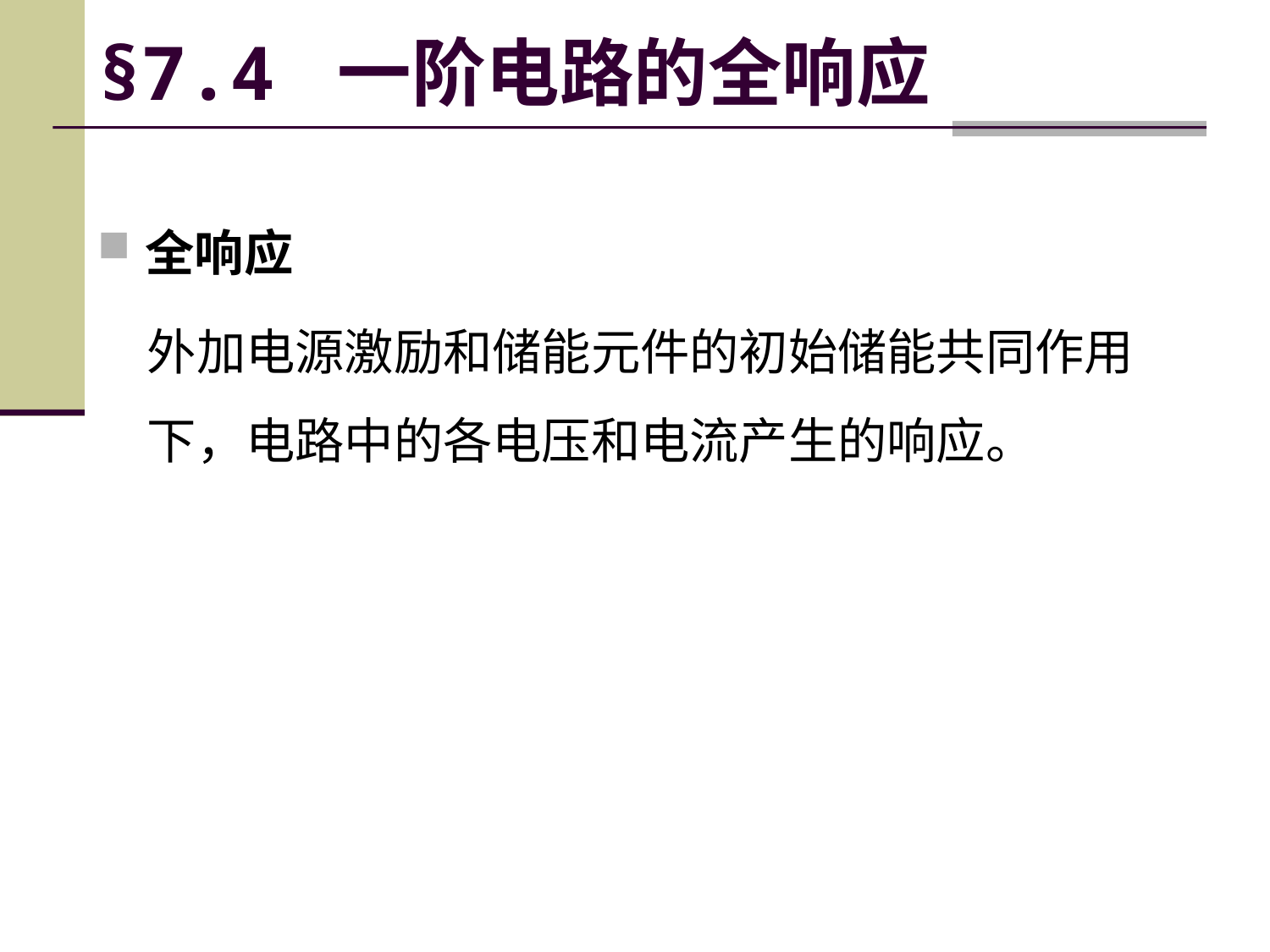

# §7.4 一阶电路的全响应
全响应
外加电源激励和储能元件的初始储能共同作用下，电路中的各电压和电流产生的响应。